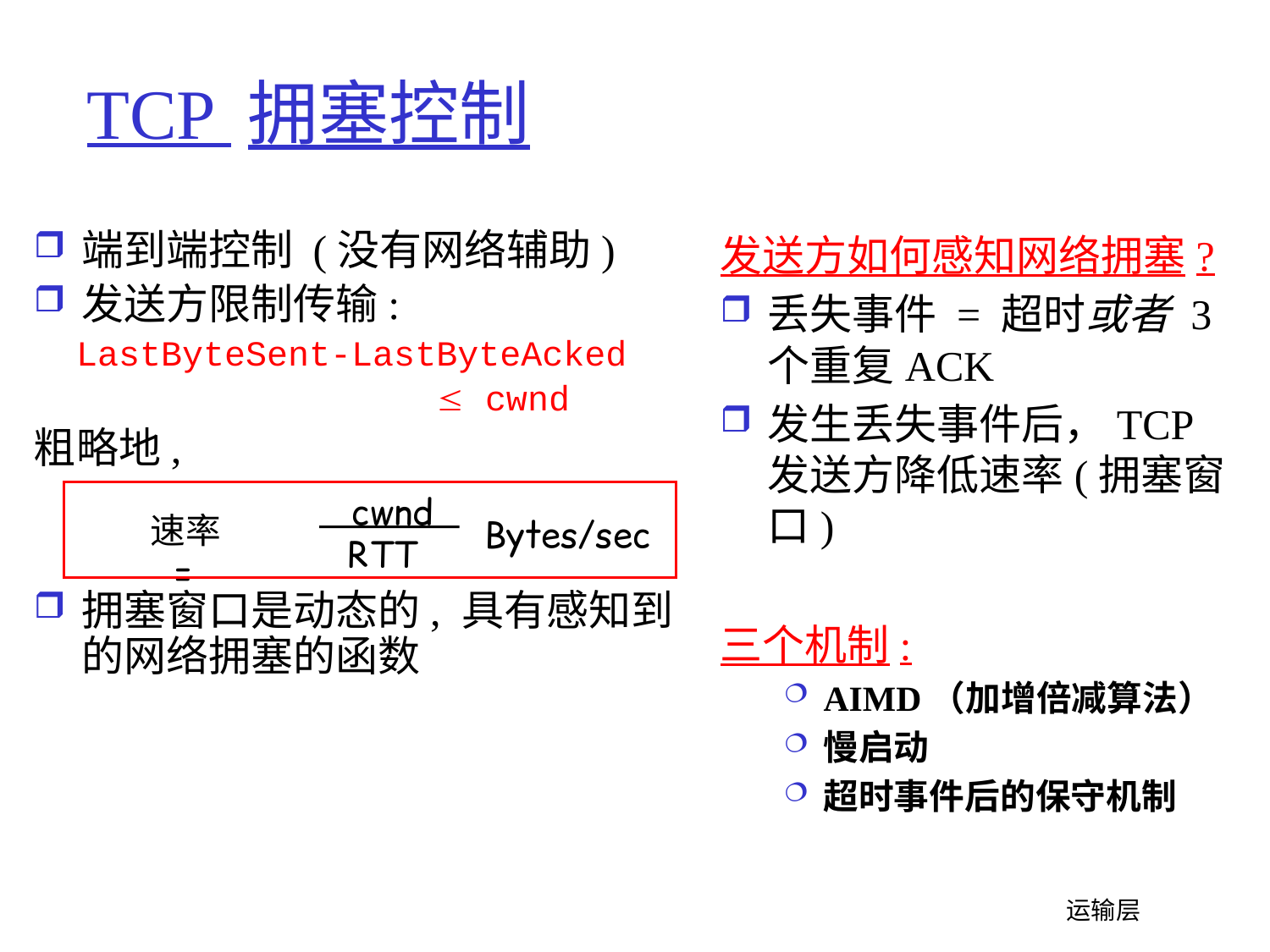

# TCP 拥塞控制
端到端控制 (没有网络辅助)
发送方限制传输:
  LastByteSent-LastByteAcked
                   ≤ cwnd
粗略地,

拥塞窗口是动态的, 具有感知到的网络拥塞的函数
发送方如何感知网络拥塞?
丢失事件 = 超时或者 3个重复ACK
发生丢失事件后，TCP发送方降低速率(拥塞窗口)

三个机制:
AIMD（加增倍减算法）
慢启动
超时事件后的保守机制

cwnd
速率 =
Bytes/sec
RTT

 运输层
110